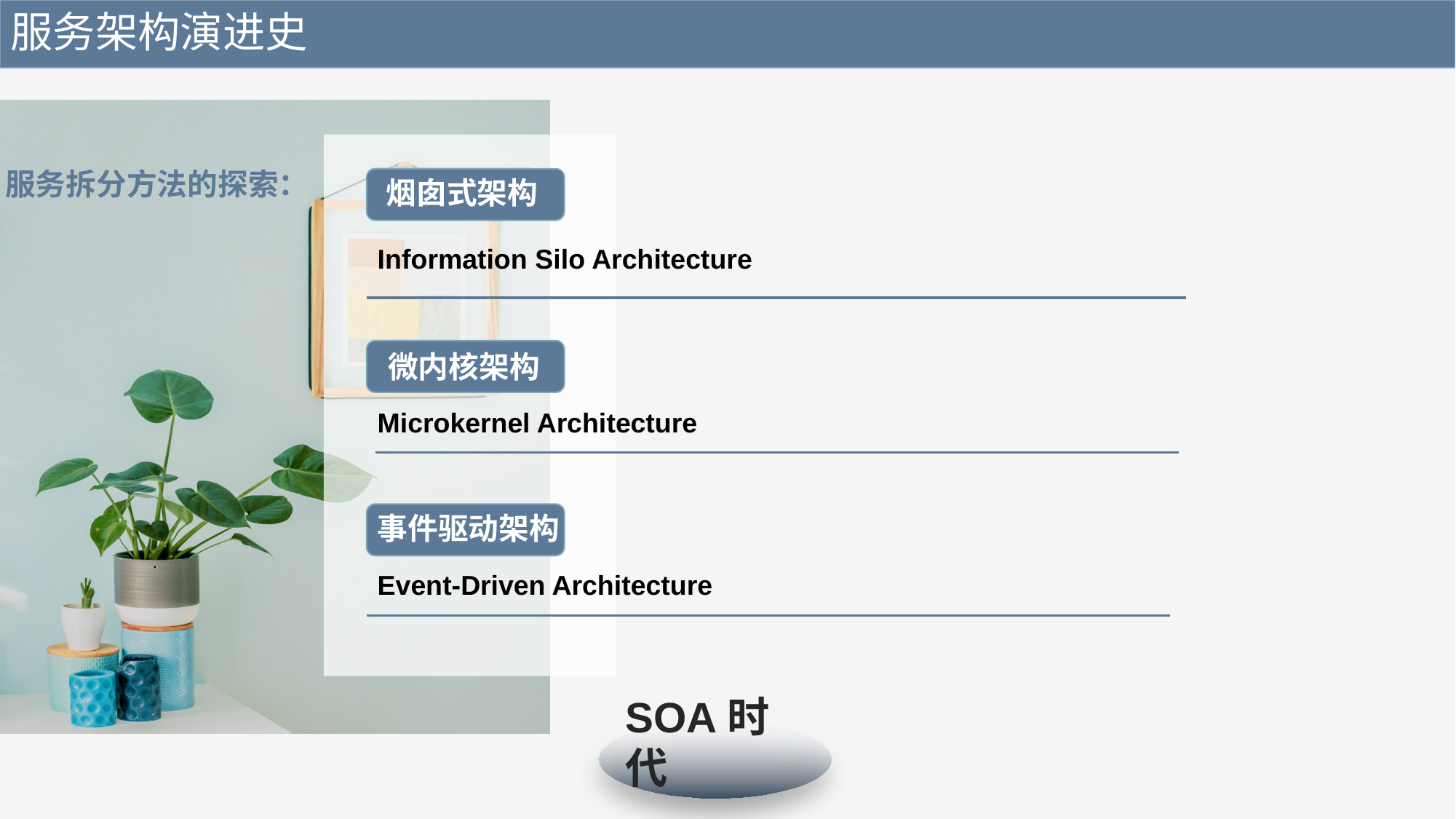

服务架构演进史

服务拆分方法的探索：

烟囱式架构
Information Silo Architecture

微内核架构
Microkernel Architecture

事件驱动架构
Event-Driven Architecture
SOA时代